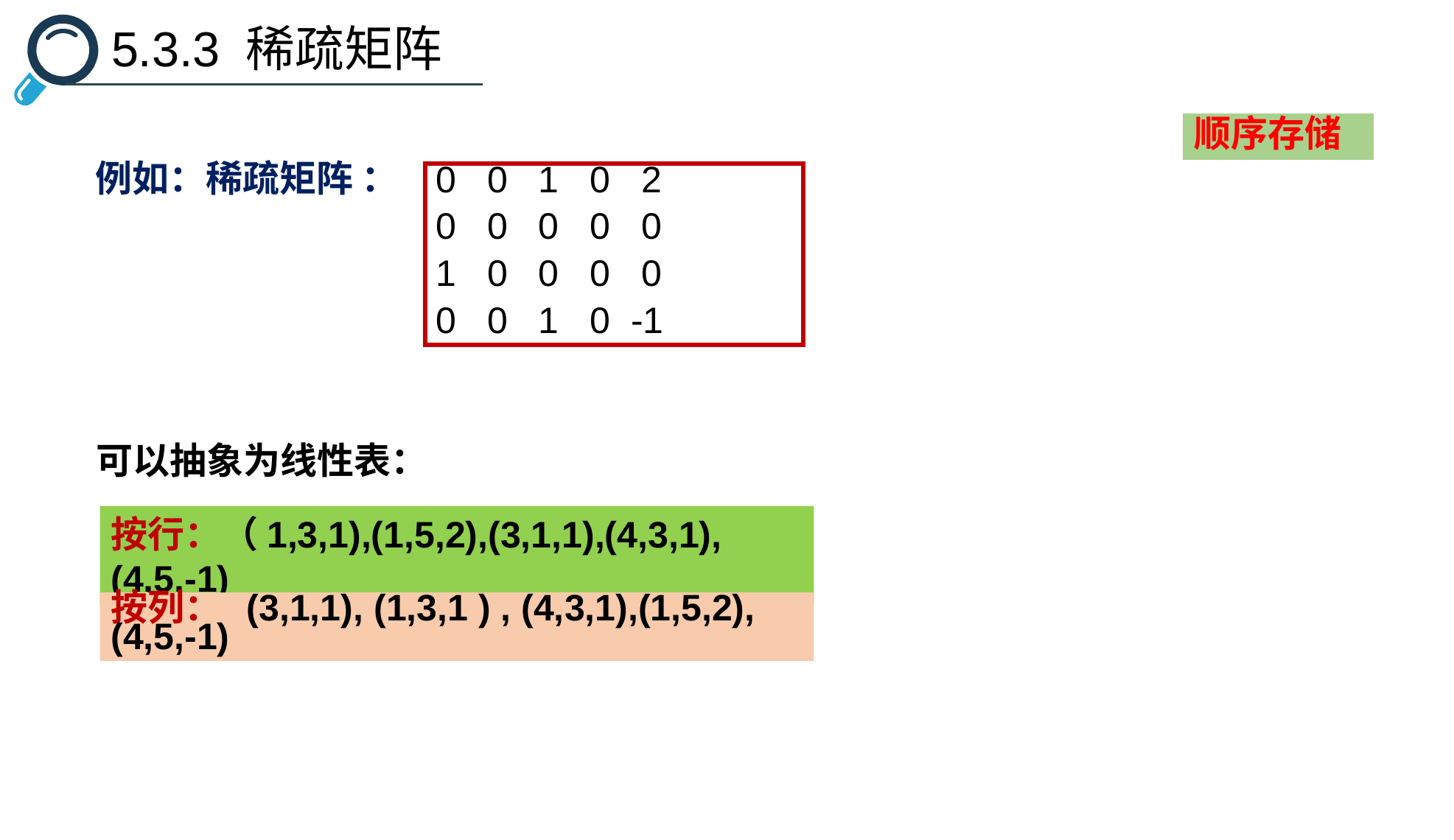

5.3.3 稀疏矩阵
顺序存储
例如：稀疏矩阵 ：
0   0   1   0   2
0   0   0   0   0
1   0   0   0   0
0   0   1   0  -1
可以抽象为线性表：
按行：（1,3,1),(1,5,2),(3,1,1),(4,3,1),(4,5,-1)
按列：  (3,1,1), (1,3,1 ) , (4,3,1),(1,5,2), (4,5,-1)